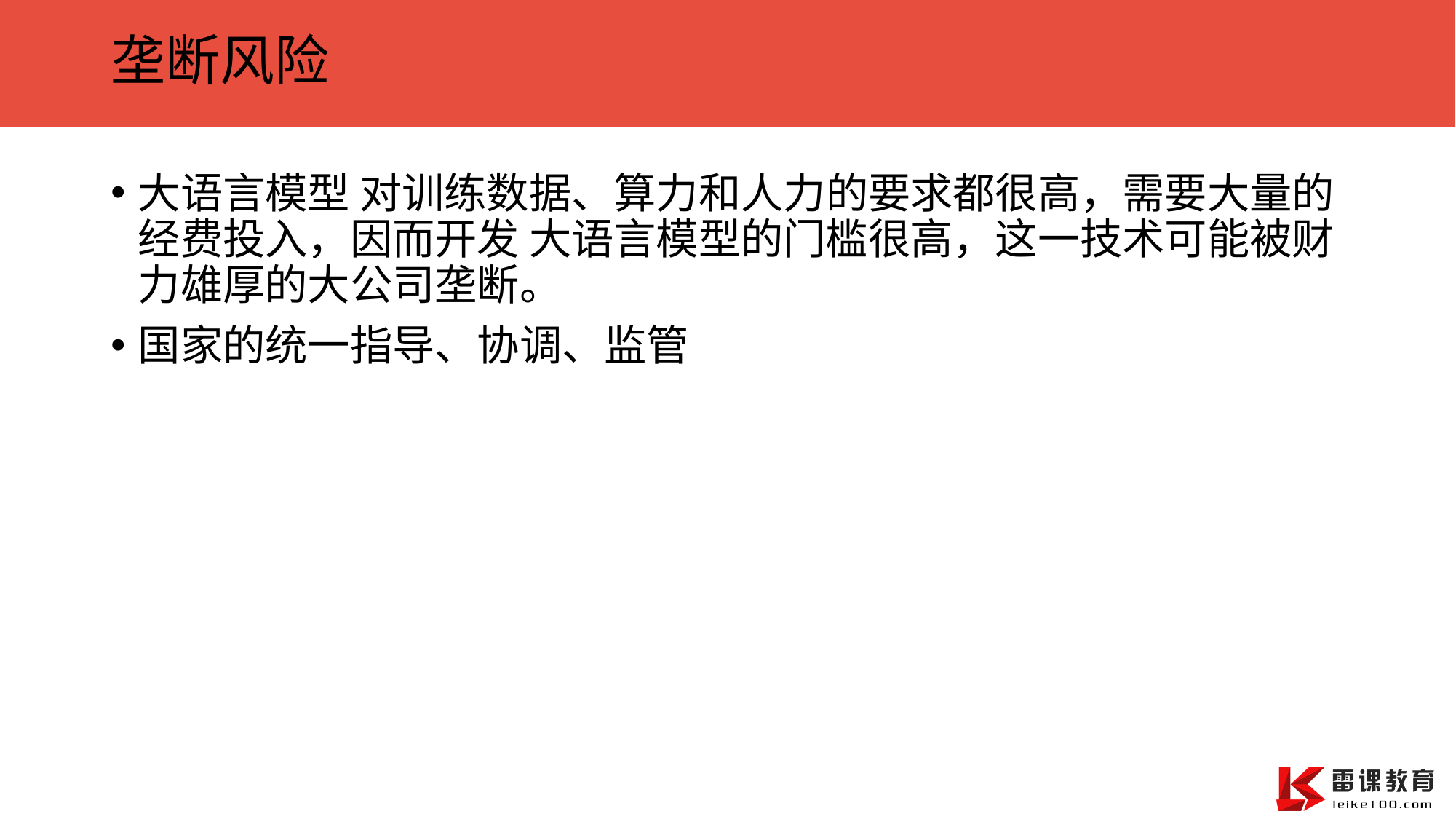

# 垄断风险
大语言模型 对训练数据、算力和人力的要求都很高，需要大量的经费投入，因而开发 大语言模型的门槛很高，这一技术可能被财力雄厚的大公司垄断。
国家的统一指导、协调、监管